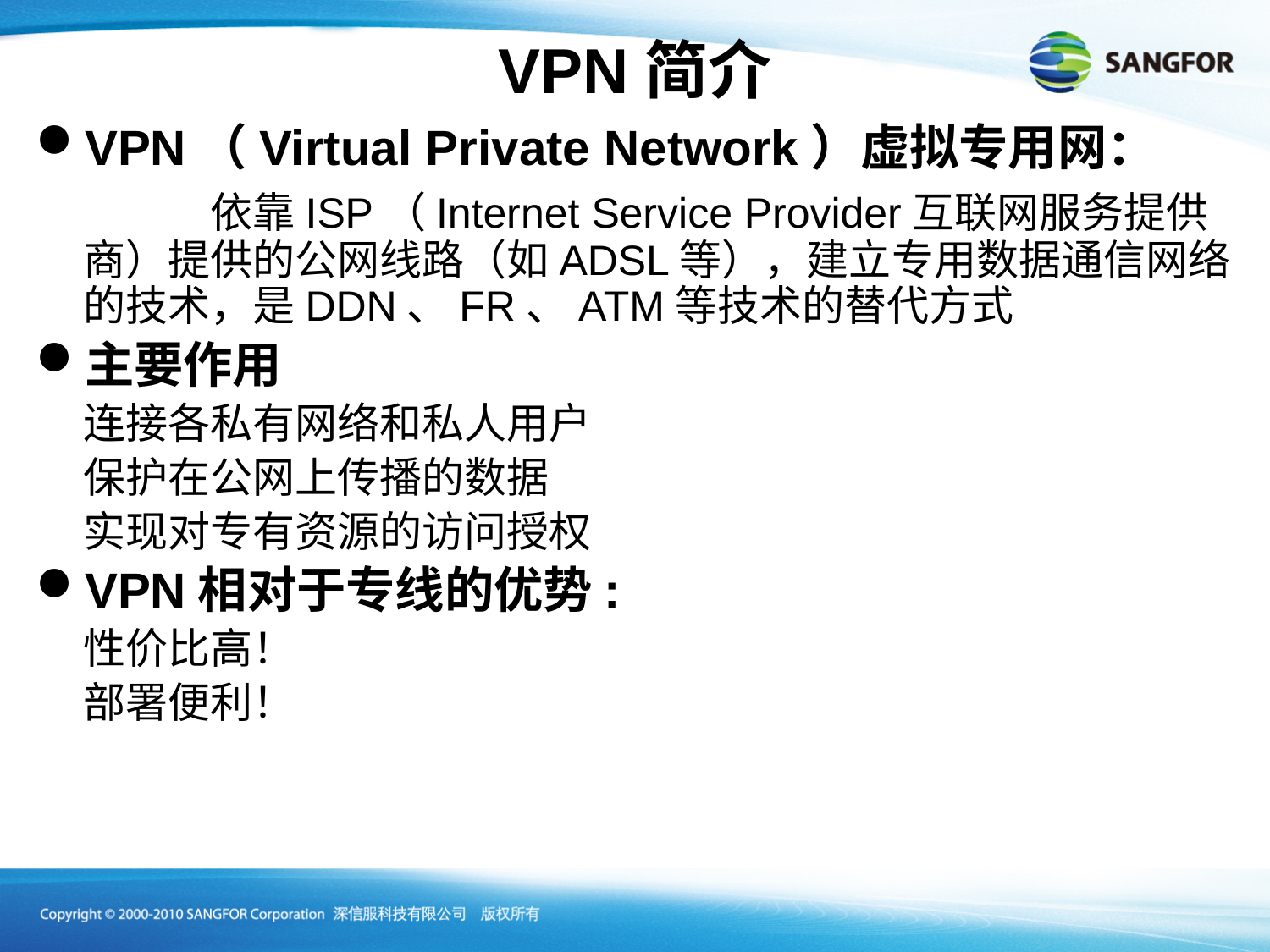

# VPN简介
VPN（Virtual Private Network）虚拟专用网：
		依靠ISP（Internet Service Provider互联网服务提供商）提供的公网线路（如ADSL等），建立专用数据通信网络的技术，是DDN、FR、ATM等技术的替代方式
主要作用
	连接各私有网络和私人用户
	保护在公网上传播的数据
	实现对专有资源的访问授权
VPN相对于专线的优势:
	性价比高！
	部署便利！